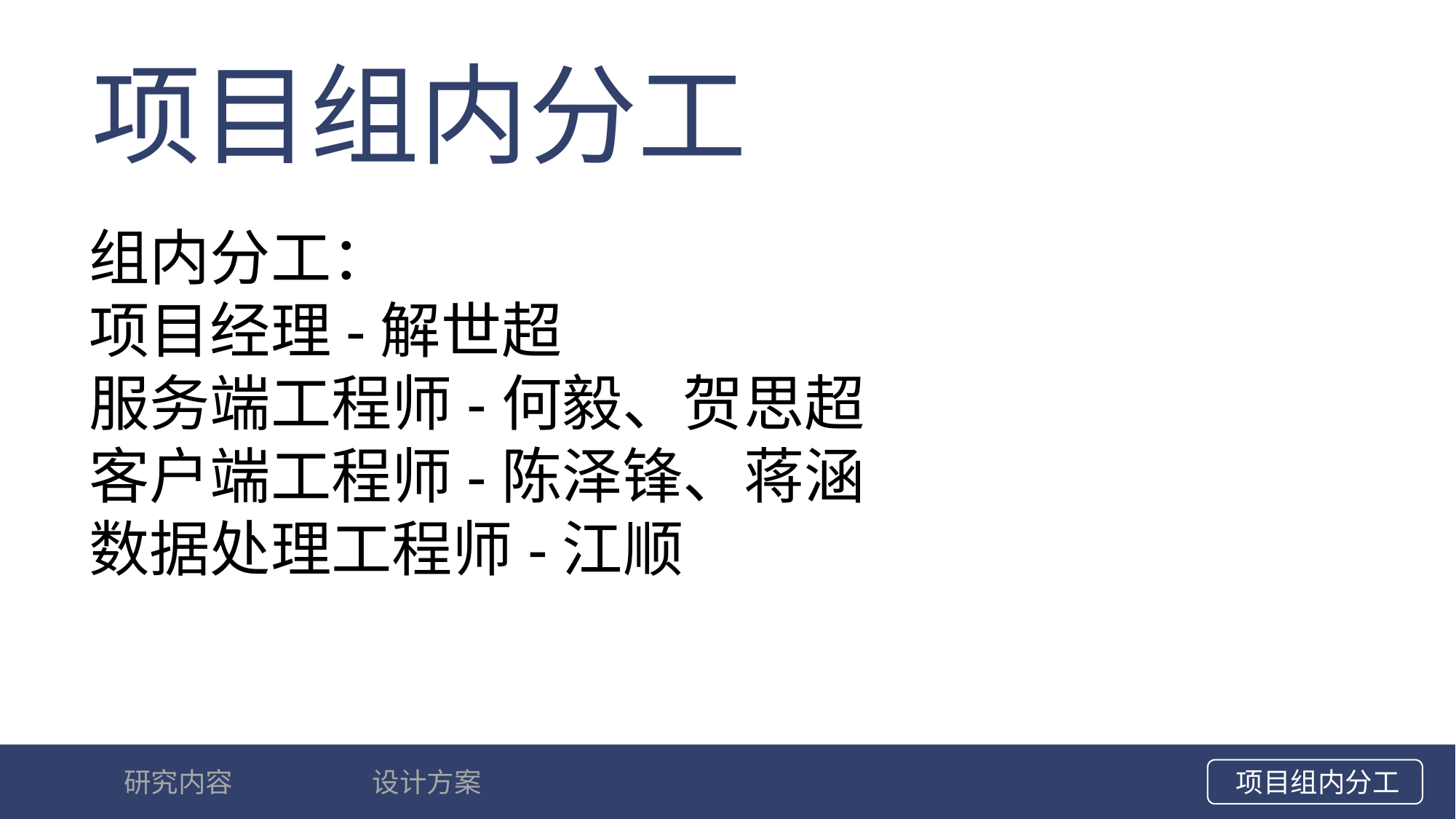

项目组内分工
组内分工：
项目经理-解世超
服务端工程师-何毅、贺思超
客户端工程师-陈泽锋、蒋涵
数据处理工程师-江顺

设计方案
项目组内分工
研究内容
选题背景和意义
国内外研究情况

论文研究方案
预期研究成果
研究进度安排